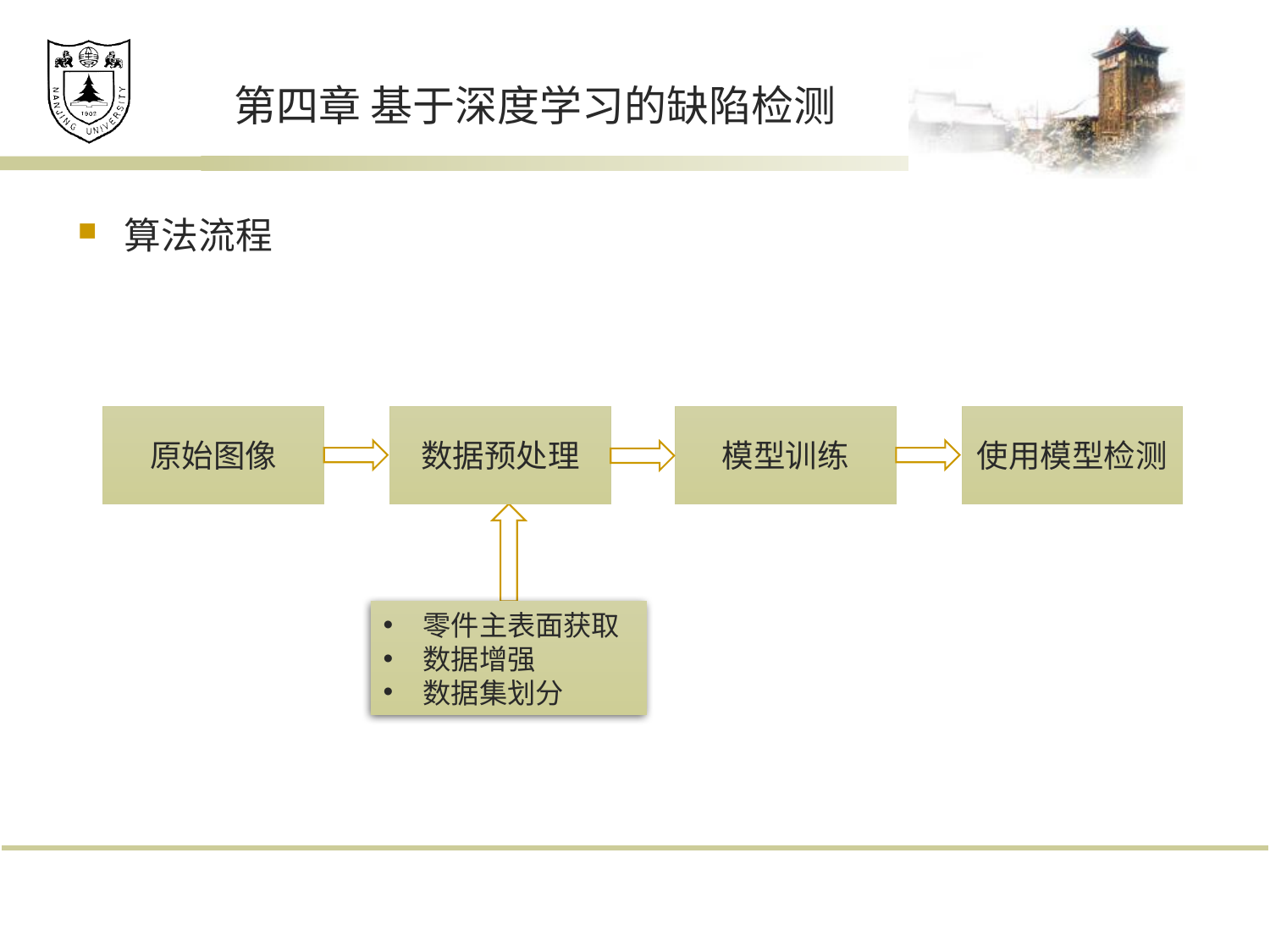

# 第四章 基于深度学习的缺陷检测
算法流程
模型训练
原始图像
数据预处理
使用模型检测

零件主表面获取
数据增强
数据集划分